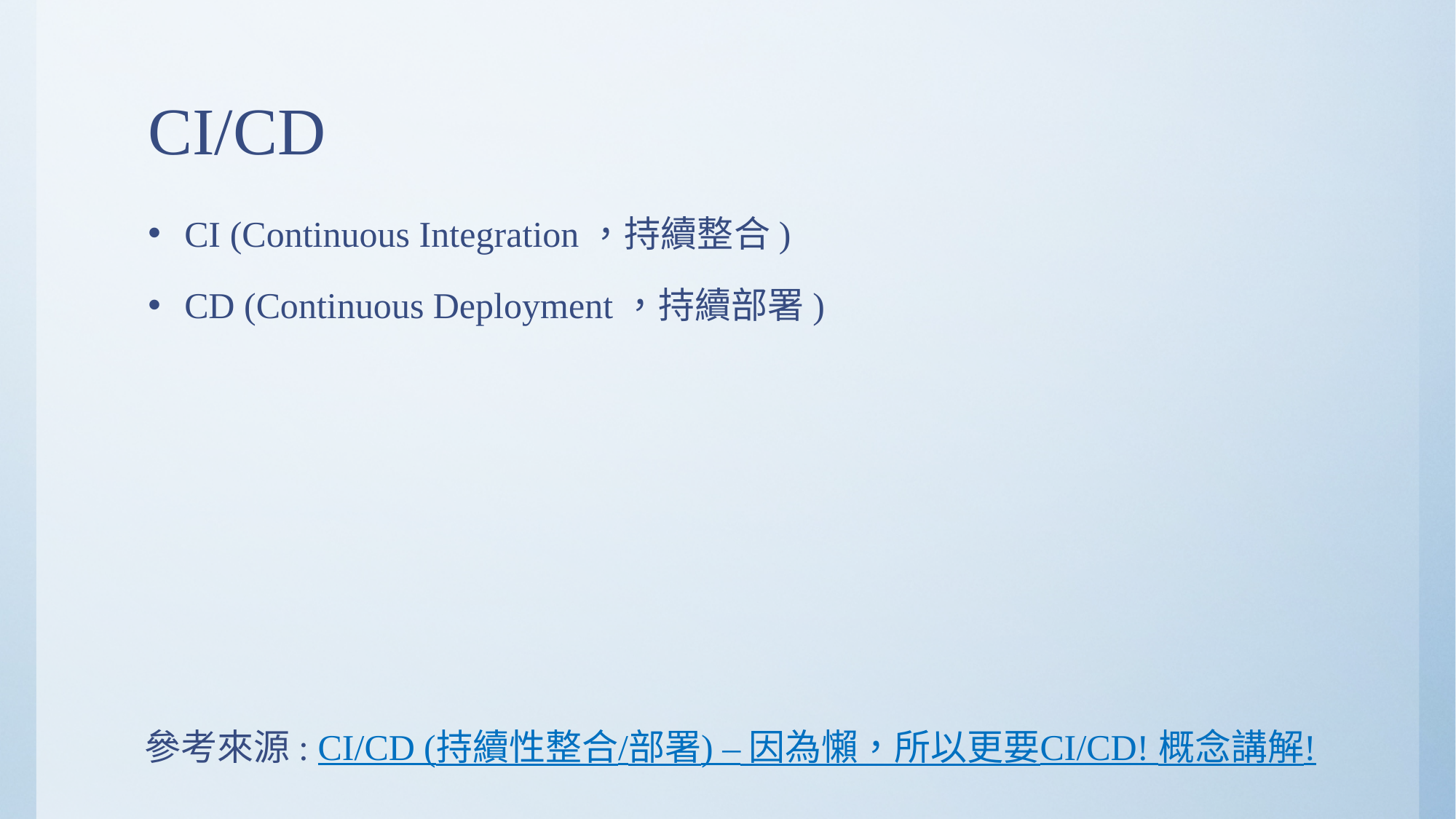

# CI/CD
CI (Continuous Integration，持續整合)
CD (Continuous Deployment，持續部署)
參考來源: CI/CD (持續性整合/部署) – 因為懶，所以更要CI/CD! 概念講解!